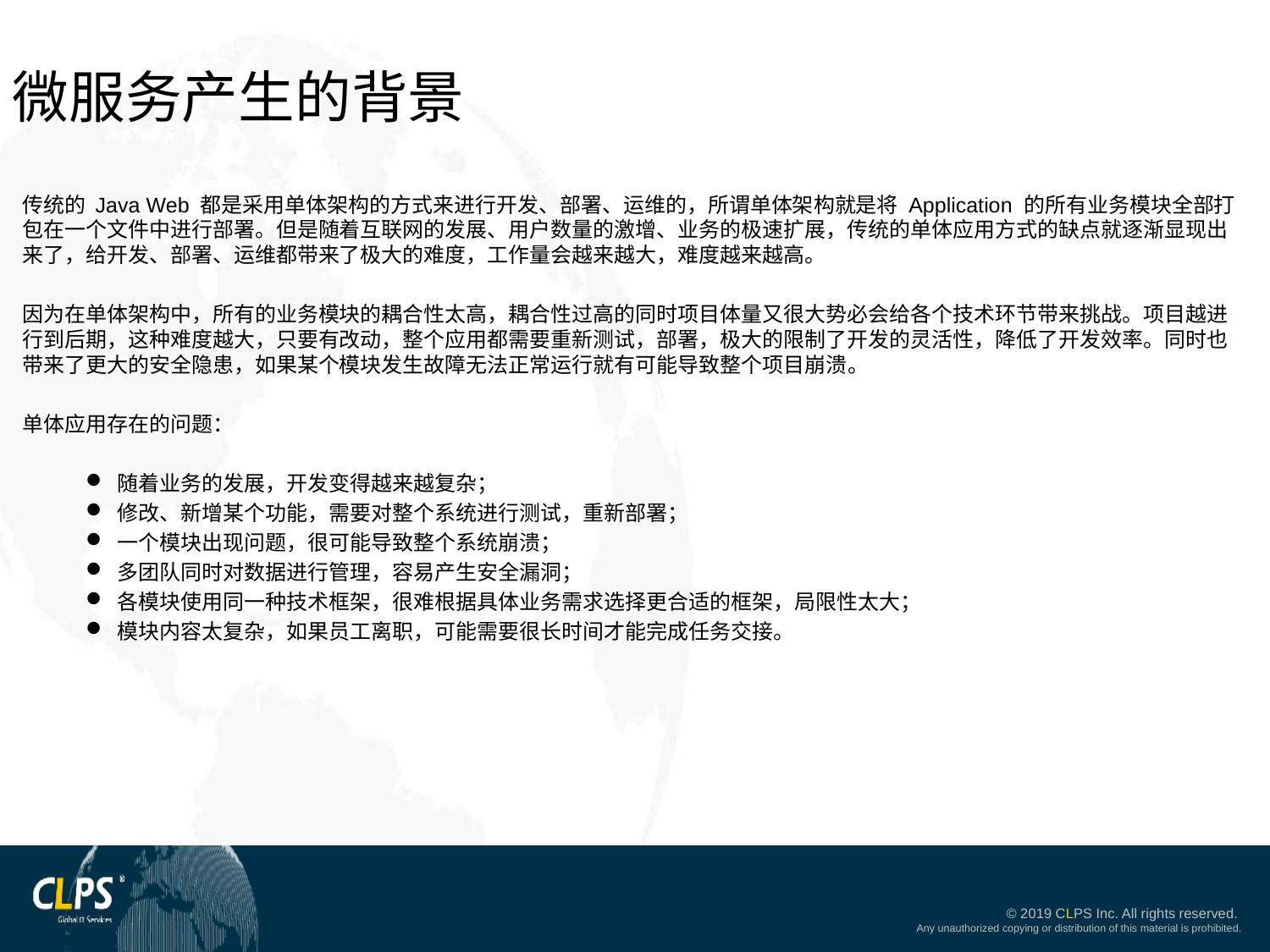

微服务产生的背景

传统的 Java Web 都是采用单体架构的方式来进行开发、部署、运维的，所谓单体架构就是将 Application 的所有业务模块全部打包在一个文件中进行部署。但是随着互联网的发展、用户数量的激增、业务的极速扩展，传统的单体应用方式的缺点就逐渐显现出来了，给开发、部署、运维都带来了极大的难度，工作量会越来越大，难度越来越高。

因为在单体架构中，所有的业务模块的耦合性太高，耦合性过高的同时项目体量又很大势必会给各个技术环节带来挑战。项目越进行到后期，这种难度越大，只要有改动，整个应用都需要重新测试，部署，极大的限制了开发的灵活性，降低了开发效率。同时也带来了更大的安全隐患，如果某个模块发生故障无法正常运行就有可能导致整个项目崩溃。

单体应用存在的问题：

随着业务的发展，开发变得越来越复杂；
修改、新增某个功能，需要对整个系统进行测试，重新部署；
一个模块出现问题，很可能导致整个系统崩溃；
多团队同时对数据进行管理，容易产生安全漏洞；
各模块使用同一种技术框架，很难根据具体业务需求选择更合适的框架，局限性太大；
模块内容太复杂，如果员工离职，可能需要很长时间才能完成任务交接。
3